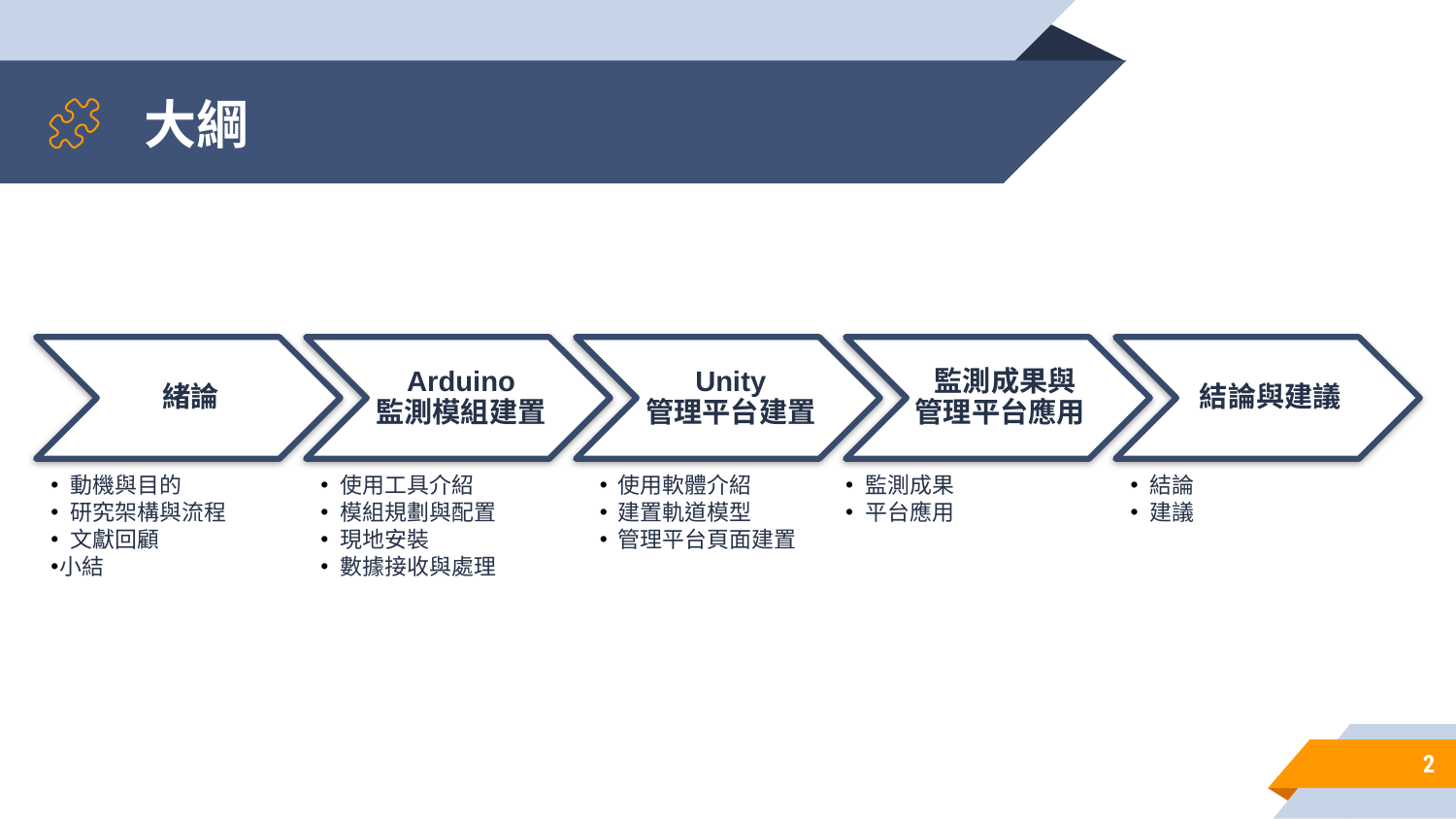

# 大綱

緒論
 動機與目的
 研究架構與流程
 文獻回顧
小結
Arduino
監測模組建置
 使用工具介紹
 模組規劃與配置
 現地安裝
 數據接收與處理
Unity
管理平台建置
 使用軟體介紹
 建置軌道模型
 管理平台頁面建置
 監測成果與
管理平台應用
 監測成果
 平台應用
結論與建議
 結論
 建議
2